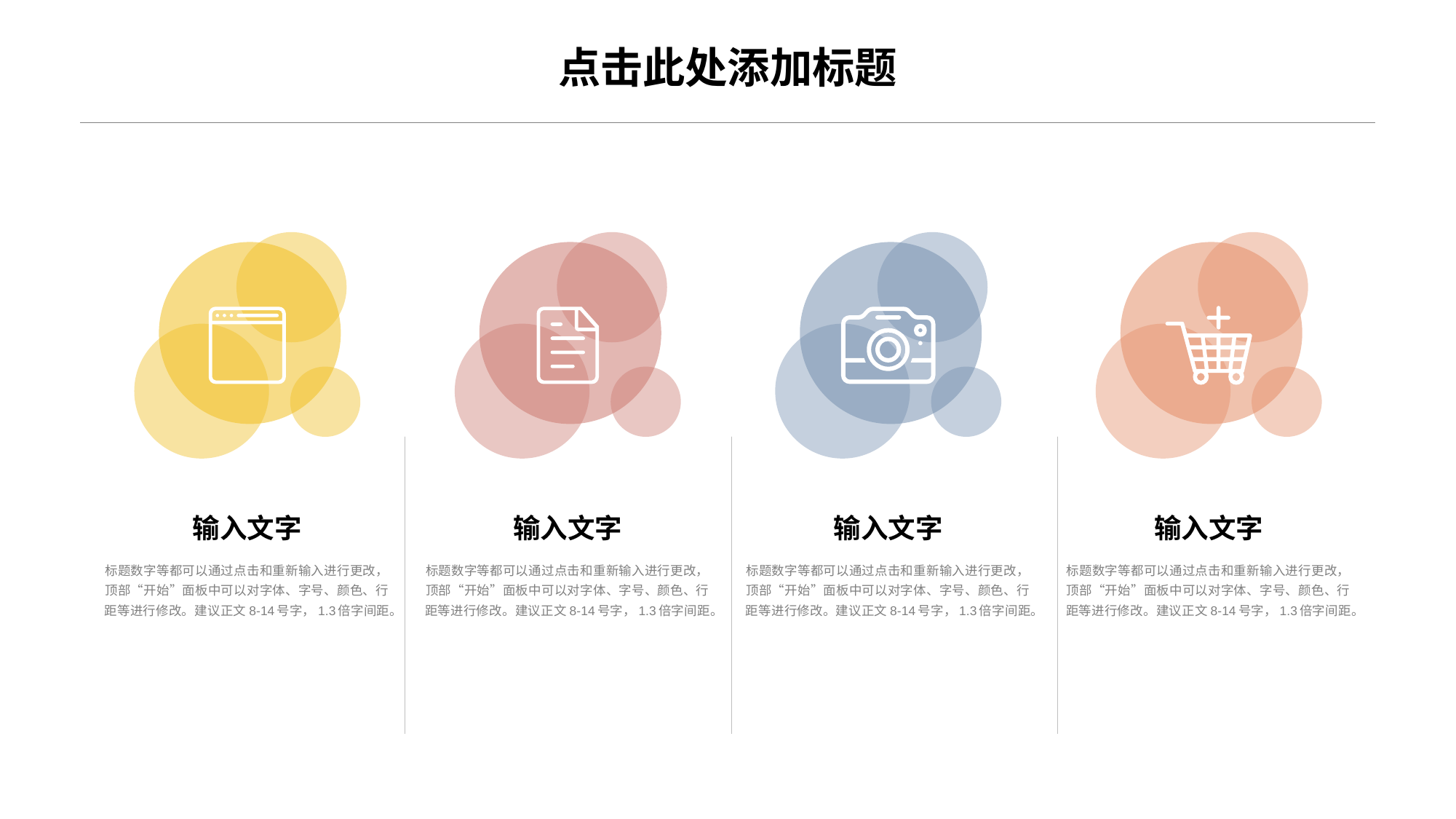

# 点击此处添加标题

输入文字
输入文字
输入文字
输入文字
标题数字等都可以通过点击和重新输入进行更改，顶部“开始”面板中可以对字体、字号、颜色、行距等进行修改。建议正文8-14号字，1.3倍字间距。
标题数字等都可以通过点击和重新输入进行更改，顶部“开始”面板中可以对字体、字号、颜色、行距等进行修改。建议正文8-14号字，1.3倍字间距。
标题数字等都可以通过点击和重新输入进行更改，顶部“开始”面板中可以对字体、字号、颜色、行距等进行修改。建议正文8-14号字，1.3倍字间距。
标题数字等都可以通过点击和重新输入进行更改，顶部“开始”面板中可以对字体、字号、颜色、行距等进行修改。建议正文8-14号字，1.3倍字间距。